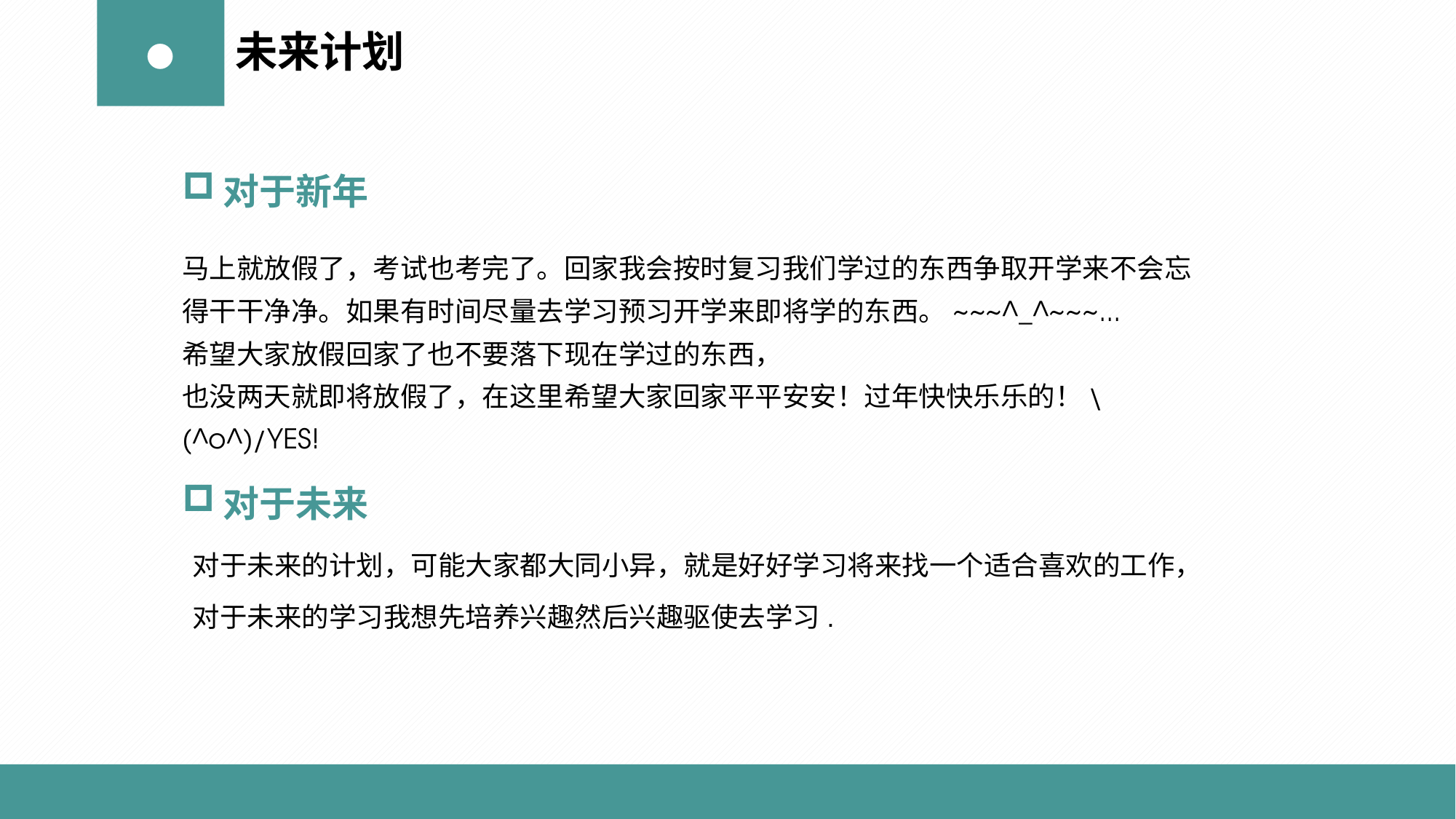

●
未来计划
对于新年
马上就放假了，考试也考完了。回家我会按时复习我们学过的东西争取开学来不会忘得干干净净。如果有时间尽量去学习预习开学来即将学的东西。~~~^_^~~~...
希望大家放假回家了也不要落下现在学过的东西，
也没两天就即将放假了，在这里希望大家回家平平安安！过年快快乐乐的！\(^o^)/YES!
对于未来
对于未来的计划，可能大家都大同小异，就是好好学习将来找一个适合喜欢的工作，
对于未来的学习我想先培养兴趣然后兴趣驱使去学习.